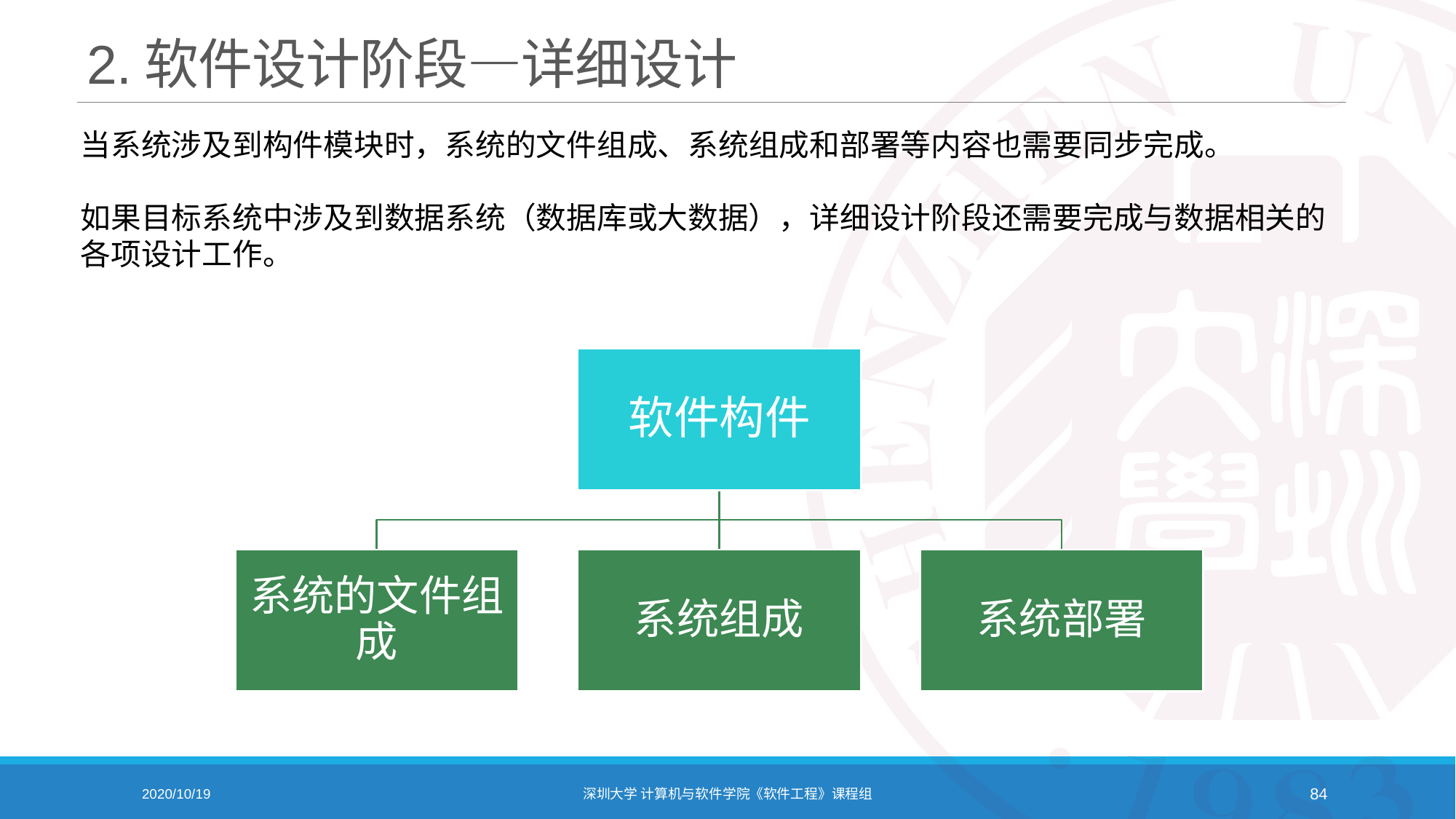

# 2.软件设计阶段—详细设计
当系统涉及到构件模块时，系统的文件组成、系统组成和部署等内容也需要同步完成。

如果目标系统中涉及到数据系统（数据库或大数据），详细设计阶段还需要完成与数据相关的各项设计工作。
软件构件
系统的文件组成
系统组成
系统部署
2020/10/19
深圳大学 计算机与软件学院《软件工程》课程组
84